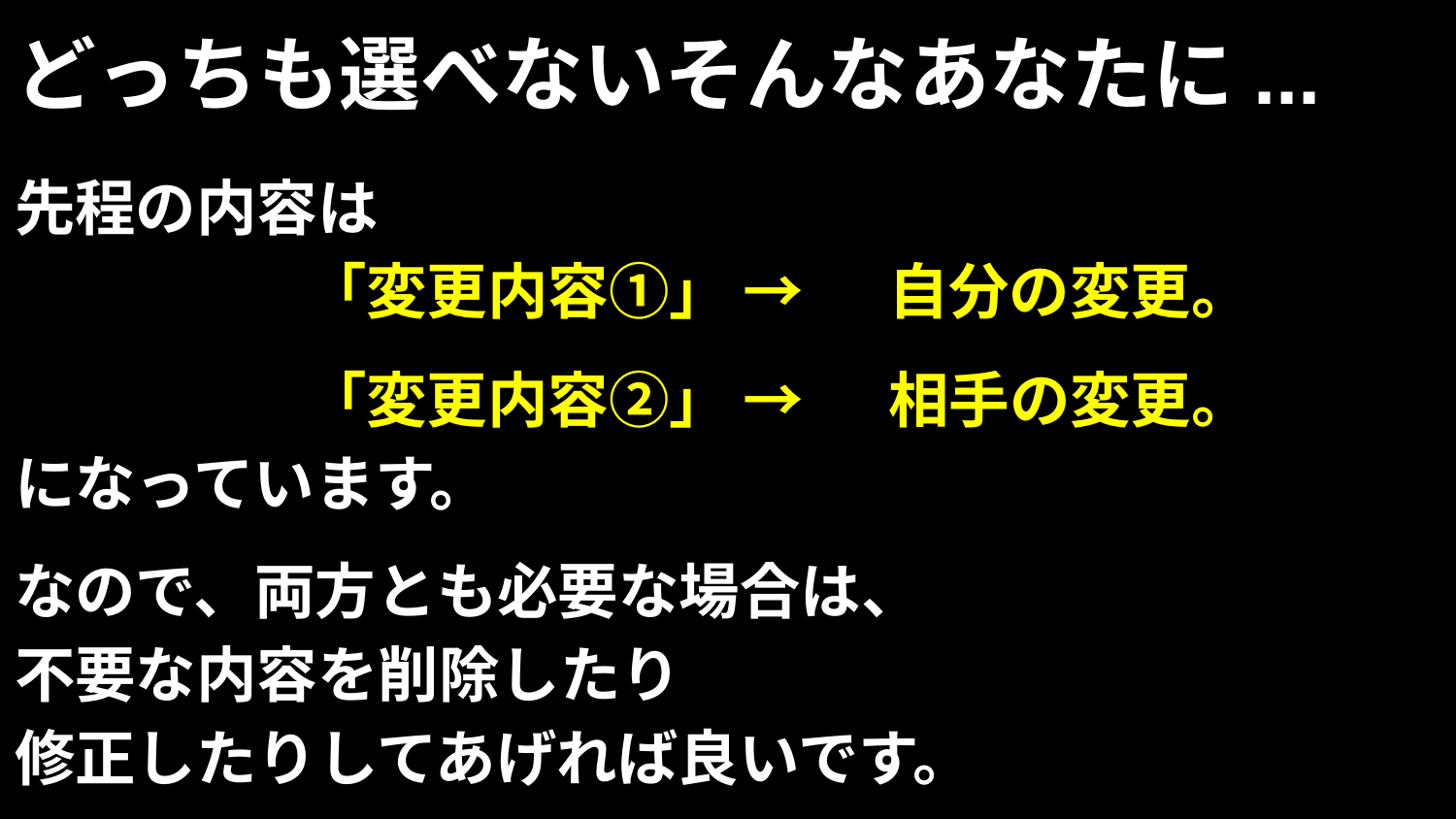

# どっちも選べないそんなあなたに...
先程の内容は
		「変更内容①」	→	自分の変更。
		「変更内容②」	→	相手の変更。
になっています。
なので、両方とも必要な場合は、
不要な内容を削除したり
修正したりしてあげれば良いです。